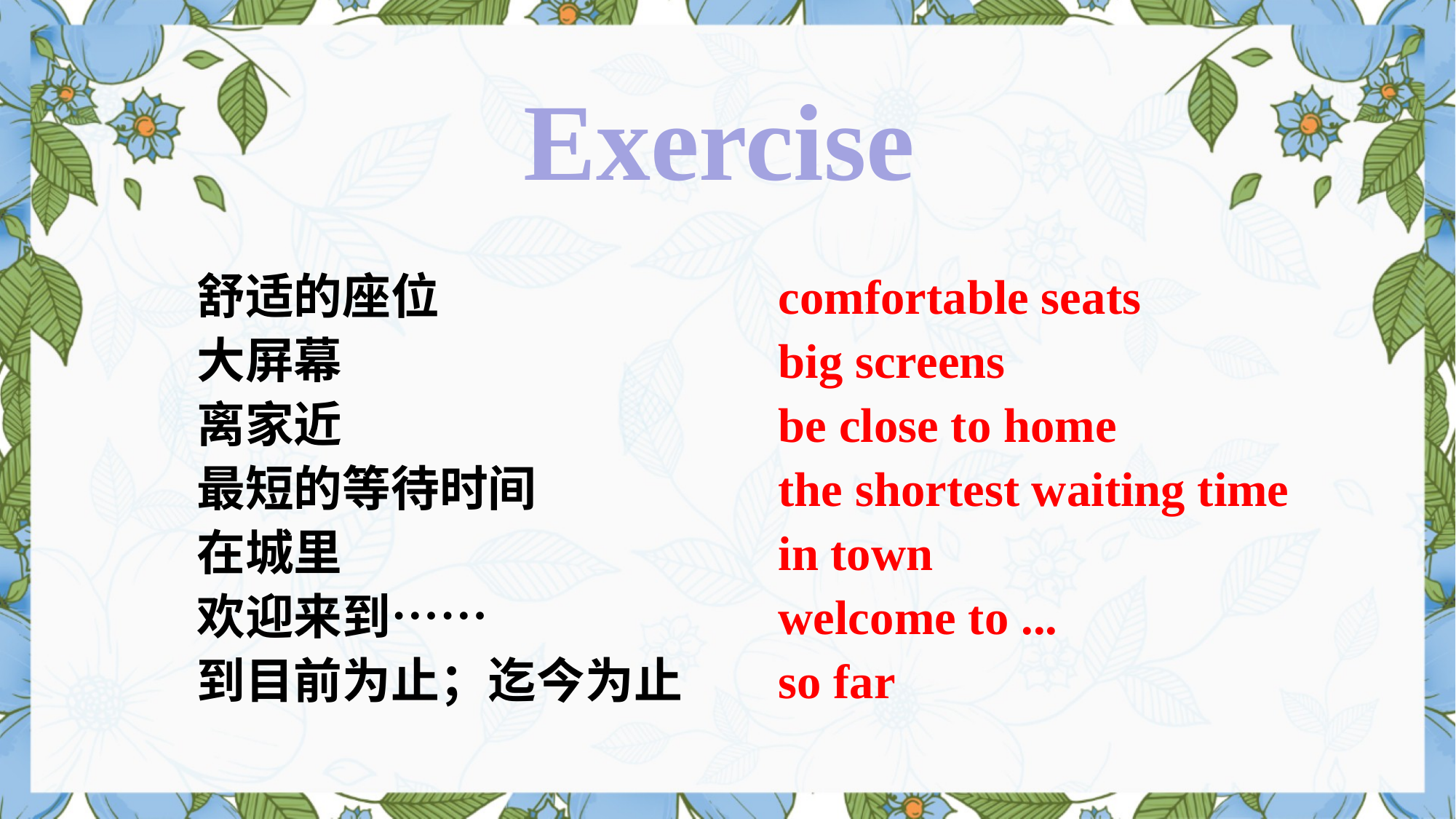

Exercise
舒适的座位
大屏幕
离家近
最短的等待时间
在城里
欢迎来到……
到目前为止；迄今为止
comfortable seats
big screens
be close to home
the shortest waiting time
in town
welcome to ...
so far